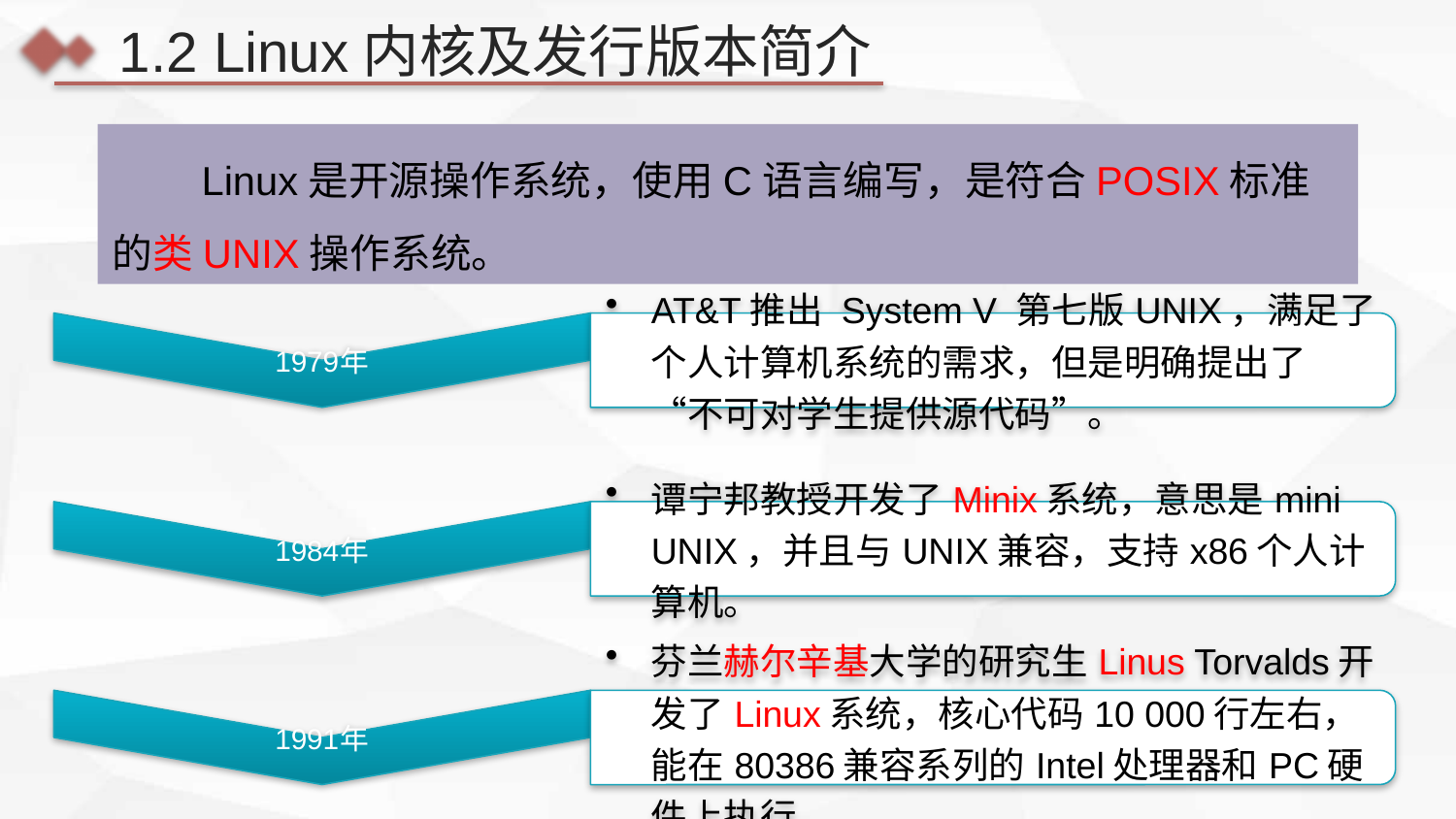

1.2 Linux内核及发行版本简介

        Linux是开源操作系统，使用C语言编写，是符合POSIX标准的类UNIX操作系统。
1979年
AT&T推出 System V 第七版UNIX，满足了个人计算机系统的需求，但是明确提出了“不可对学生提供源代码”。
1984年
谭宁邦教授开发了Minix系统，意思是mini UNIX，并且与UNIX兼容，支持x86个人计算机。
1991年